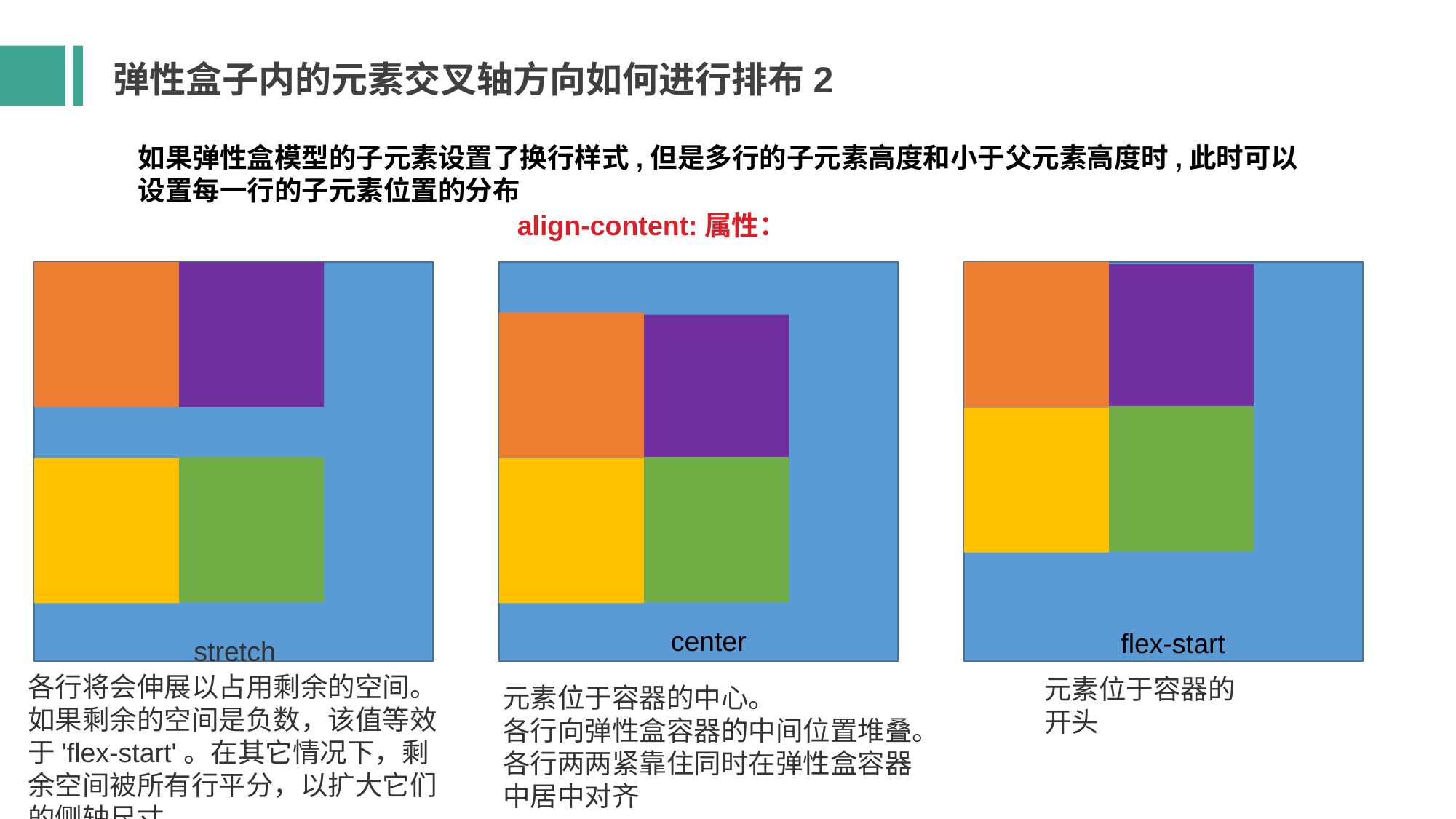

弹性盒子内的元素交叉轴方向如何进行排布2
如果弹性盒模型的子元素设置了换行样式,但是多行的子元素高度和小于父元素高度时,此时可以设置每一行的子元素位置的分布
align-content:属性：

center
flex-start
stretch
各行将会伸展以占用剩余的空间。如果剩余的空间是负数，该值等效于'flex-start'。在其它情况下，剩余空间被所有行平分，以扩大它们的侧轴尺寸。
元素位于容器的开头
元素位于容器的中心。
各行向弹性盒容器的中间位置堆叠。各行两两紧靠住同时在弹性盒容器中居中对齐